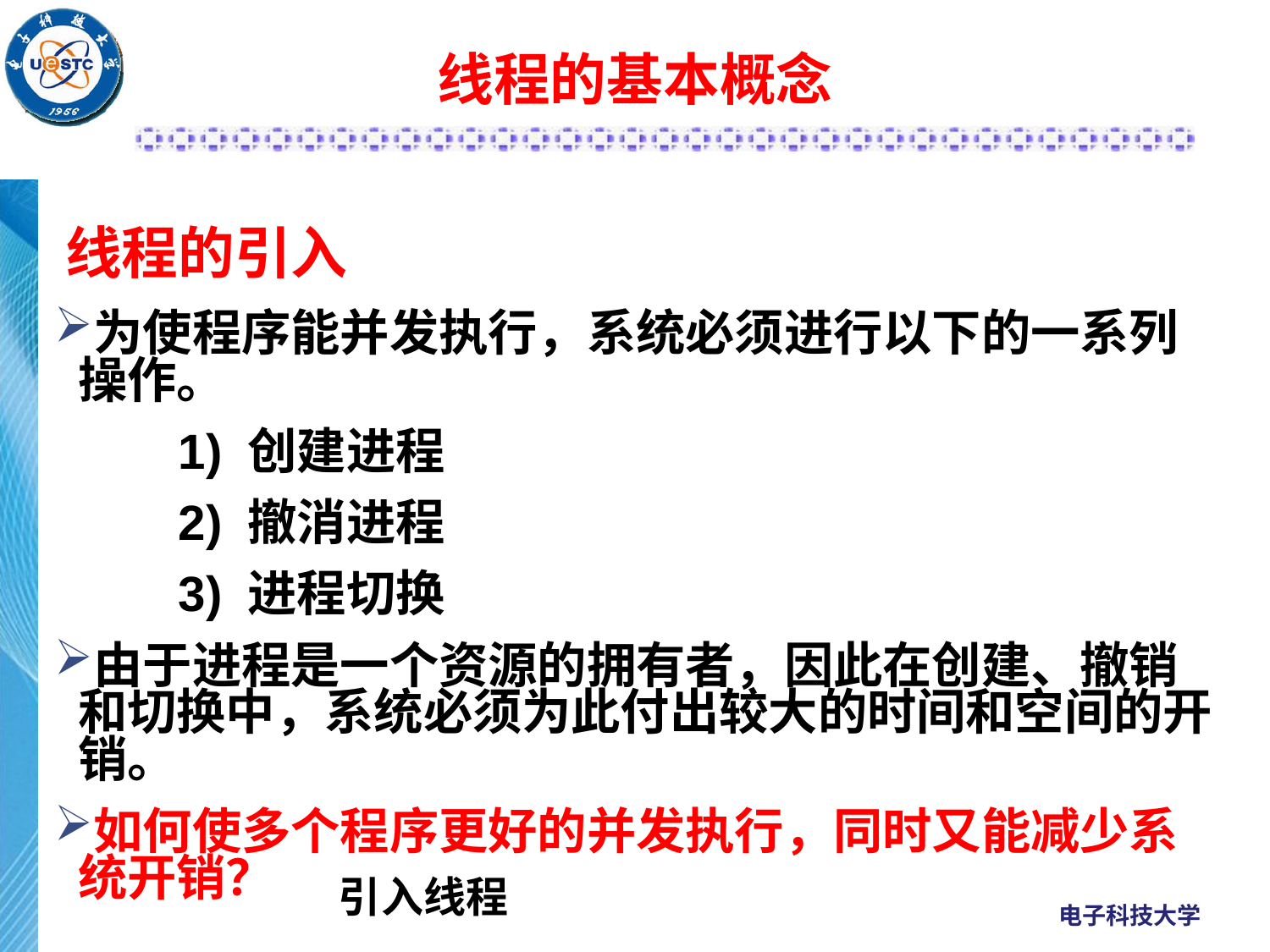

# 线程的基本概念
线程的引入
为使程序能并发执行，系统必须进行以下的一系列操作。
         1) 创建进程
         2) 撤消进程
         3) 进程切换
由于进程是一个资源的拥有者，因此在创建、撤销和切换中，系统必须为此付出较大的时间和空间的开销。
如何使多个程序更好的并发执行，同时又能减少系统开销？

引入线程